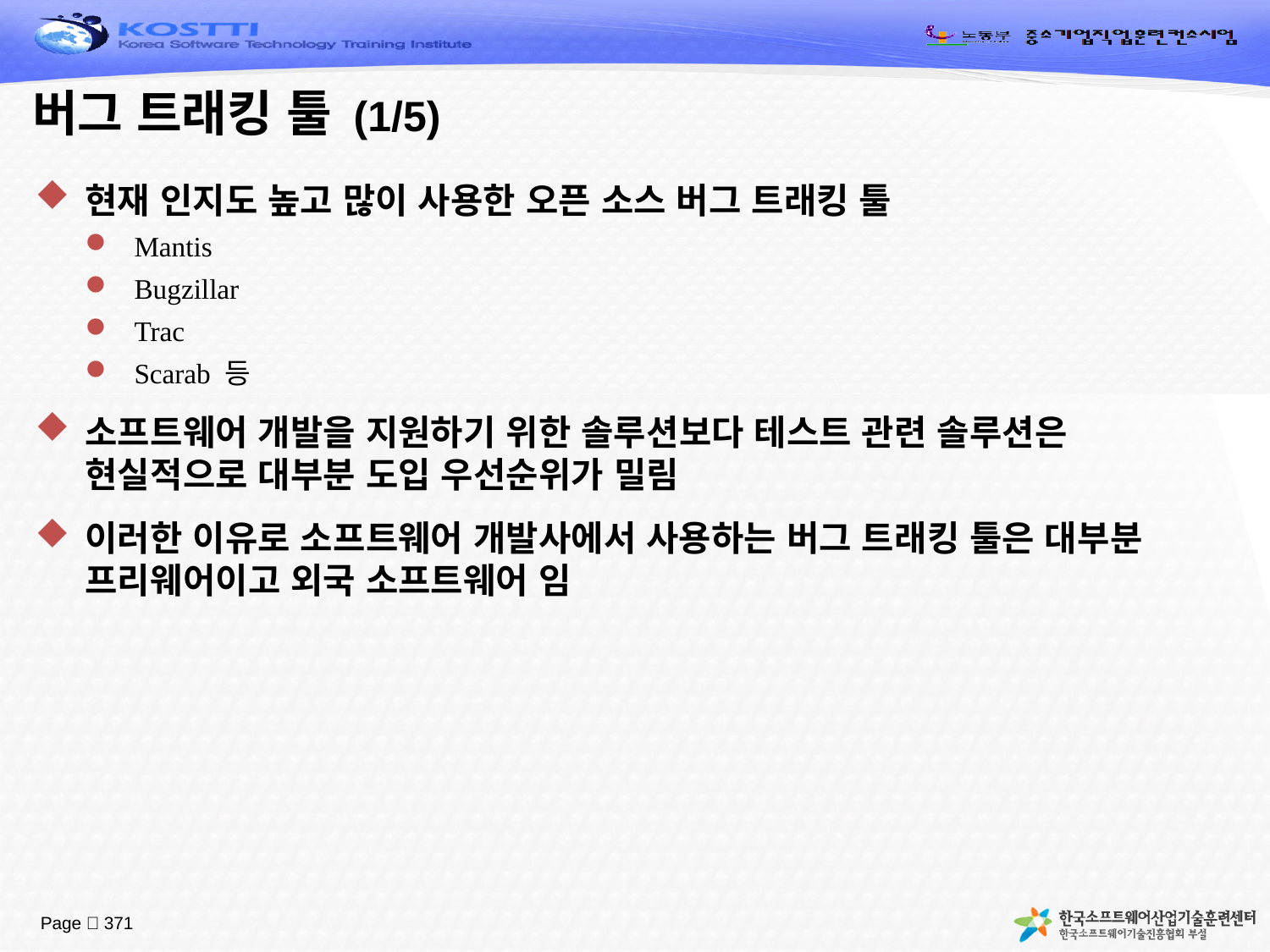

# 버그 트래킹 툴 (1/5)
현재 인지도 높고 많이 사용한 오픈 소스 버그 트래킹 툴
Mantis
Bugzillar
Trac
Scarab 등
소프트웨어 개발을 지원하기 위한 솔루션보다 테스트 관련 솔루션은 현실적으로 대부분 도입 우선순위가 밀림
이러한 이유로 소프트웨어 개발사에서 사용하는 버그 트래킹 툴은 대부분 프리웨어이고 외국 소프트웨어 임